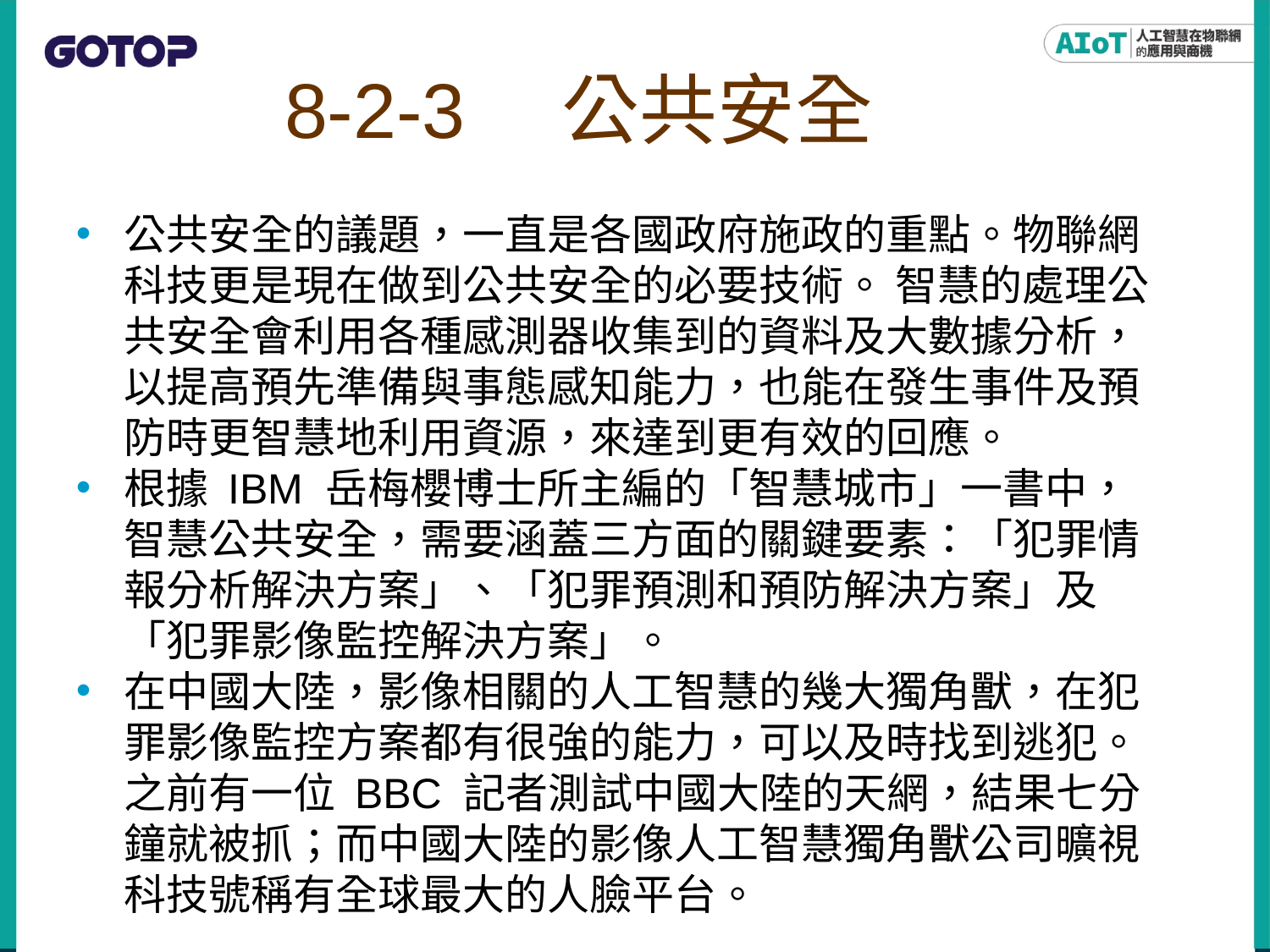

# 8-2-3　公共安全

公共安全的議題，一直是各國政府施政的重點。物聯網科技更是現在做到公共安全的必要技術。 智慧的處理公共安全會利用各種感測器收集到的資料及大數據分析，以提高預先準備與事態感知能力，也能在發生事件及預防時更智慧地利用資源，來達到更有效的回應。
根據 IBM 岳梅櫻博士所主編的「智慧城市」一書中，智慧公共安全，需要涵蓋三方面的關鍵要素：「犯罪情報分析解決方案」、「犯罪預測和預防解決方案」及「犯罪影像監控解決方案」。
在中國大陸，影像相關的人工智慧的幾大獨角獸，在犯罪影像監控方案都有很強的能力，可以及時找到逃犯。之前有一位 BBC 記者測試中國大陸的天網，結果七分鐘就被抓；而中國大陸的影像人工智慧獨角獸公司曠視科技號稱有全球最大的人臉平台。